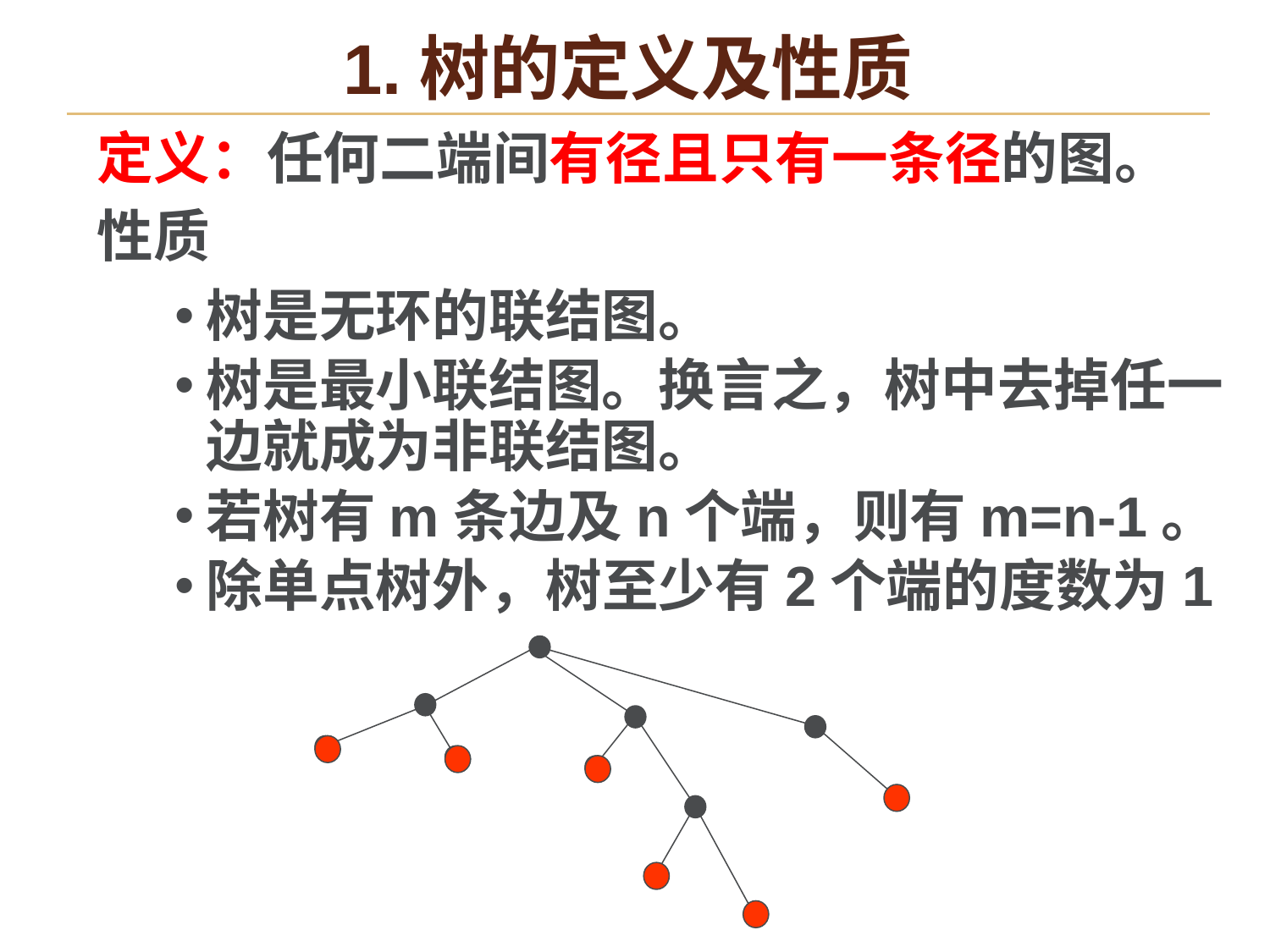

# 1.树的定义及性质
定义：任何二端间有径且只有一条径的图。
性质
树是无环的联结图。
树是最小联结图。换言之，树中去掉任一边就成为非联结图。
若树有m条边及n个端，则有m=n-1。
除单点树外，树至少有2个端的度数为1